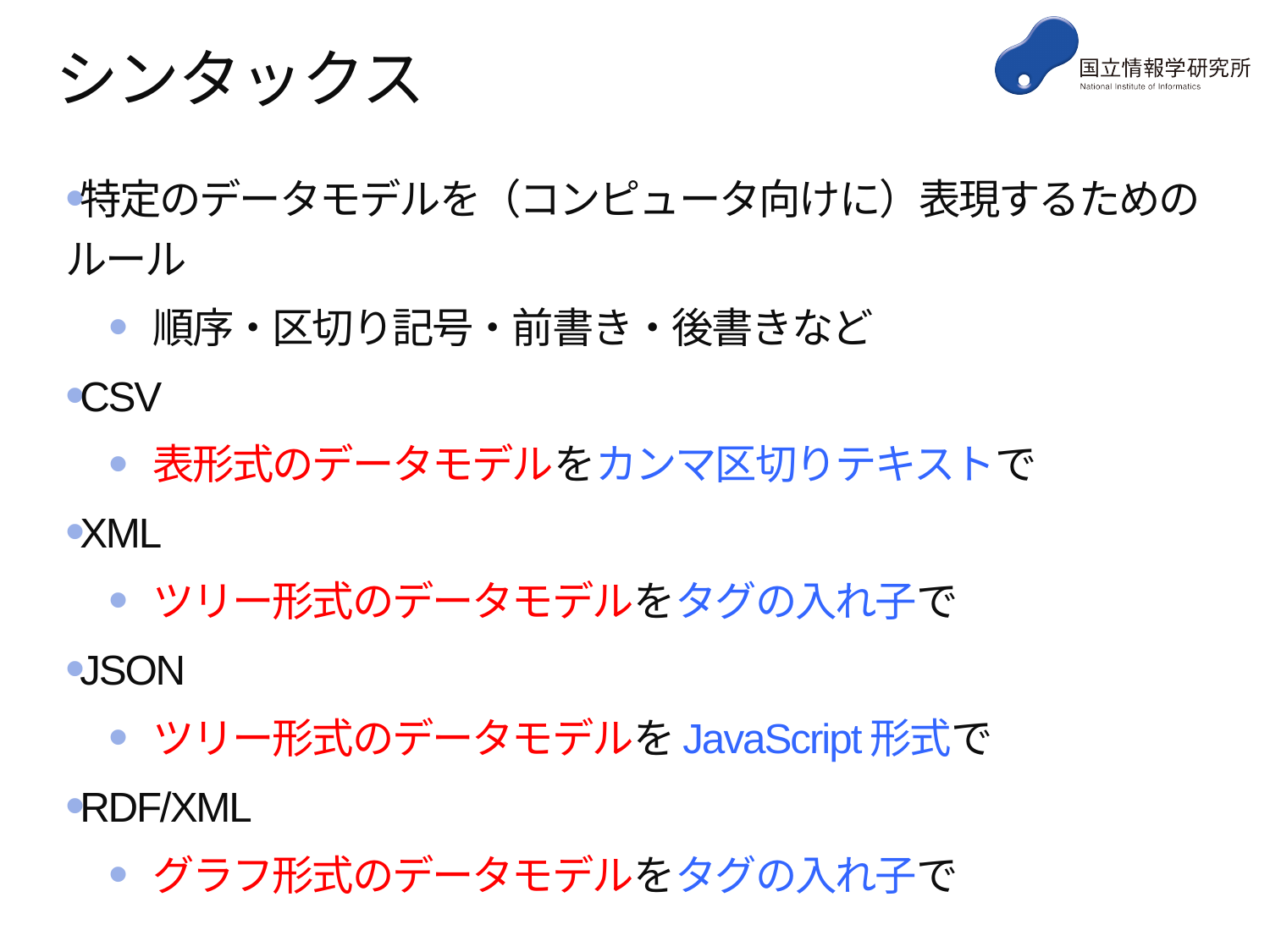

# シンタックス
特定のデータモデルを（コンピュータ向けに）表現するためのルール
順序・区切り記号・前書き・後書きなど
CSV
表形式のデータモデルをカンマ区切りテキストで
XML
ツリー形式のデータモデルをタグの入れ子で
JSON
ツリー形式のデータモデルをJavaScript形式で
RDF/XML
グラフ形式のデータモデルをタグの入れ子で